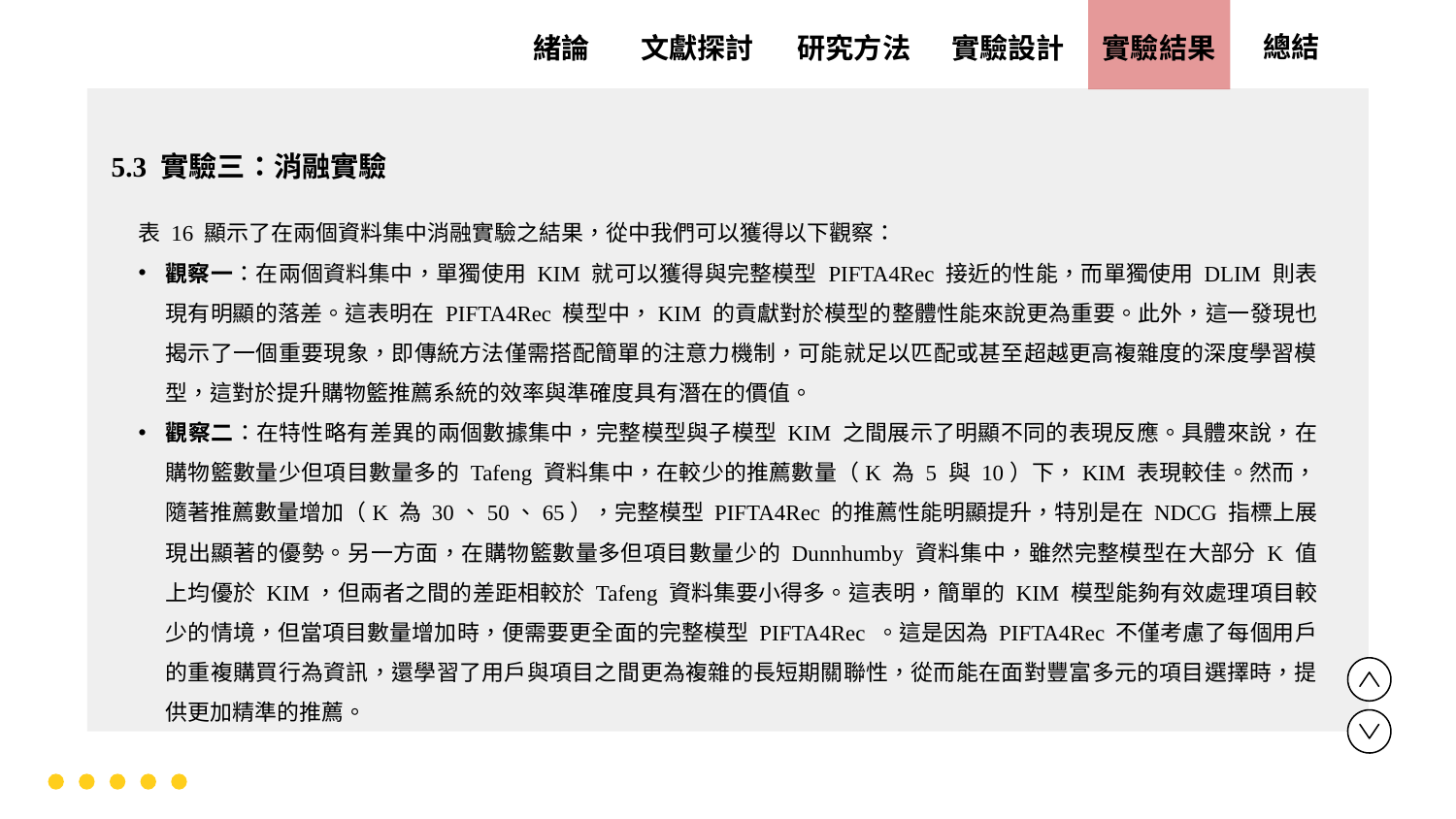

實驗設計
實驗結果
文獻探討
總結
緒論
研究方法
5.3 實驗三：消融實驗
表 16 顯示了在兩個資料集中消融實驗之結果，從中我們可以獲得以下觀察：
觀察一：在兩個資料集中，單獨使用 KIM 就可以獲得與完整模型 PIFTA4Rec 接近的性能，而單獨使用 DLIM 則表現有明顯的落差。這表明在 PIFTA4Rec 模型中，KIM 的貢獻對於模型的整體性能來說更為重要。此外，這一發現也揭示了一個重要現象，即傳統方法僅需搭配簡單的注意力機制，可能就足以匹配或甚至超越更高複雜度的深度學習模型，這對於提升購物籃推薦系統的效率與準確度具有潛在的價值。
觀察二：在特性略有差異的兩個數據集中，完整模型與子模型 KIM 之間展示了明顯不同的表現反應。具體來說，在購物籃數量少但項目數量多的 Tafeng 資料集中，在較少的推薦數量（K 為 5 與 10）下，KIM 表現較佳。然而，隨著推薦數量增加（K 為 30、50、65），完整模型 PIFTA4Rec 的推薦性能明顯提升，特別是在 NDCG 指標上展現出顯著的優勢。另一方面，在購物籃數量多但項目數量少的 Dunnhumby 資料集中，雖然完整模型在大部分 K 值上均優於 KIM，但兩者之間的差距相較於 Tafeng 資料集要小得多。這表明，簡單的 KIM 模型能夠有效處理項目較少的情境，但當項目數量增加時，便需要更全面的完整模型 PIFTA4Rec 。這是因為 PIFTA4Rec 不僅考慮了每個用戶的重複購買行為資訊，還學習了用戶與項目之間更為複雜的長短期關聯性，從而能在面對豐富多元的項目選擇時，提供更加精準的推薦。